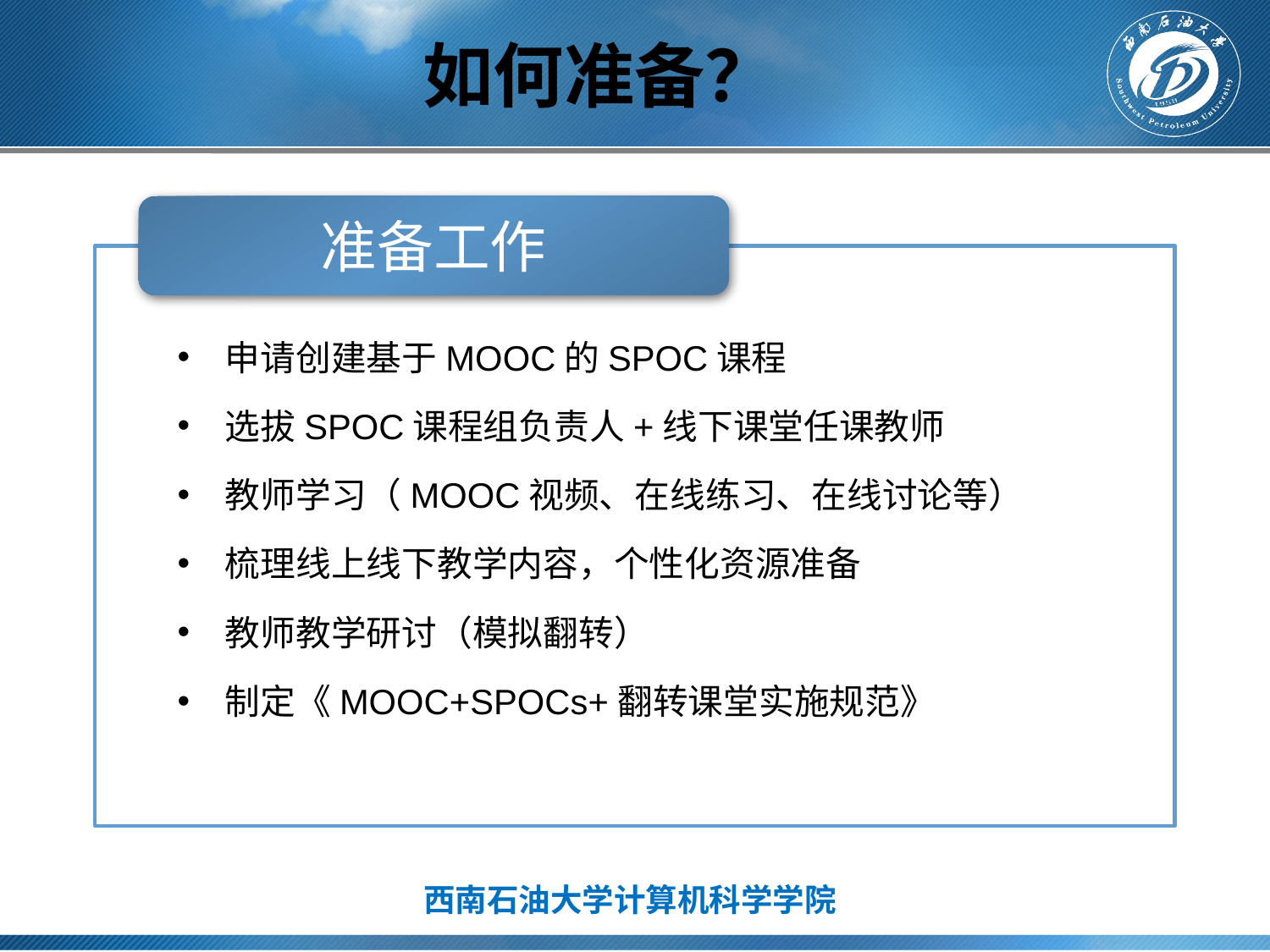

# 如何准备？
准备工作

申请创建基于MOOC的SPOC课程
选拔SPOC课程组负责人+线下课堂任课教师
教师学习（MOOC视频、在线练习、在线讨论等）
梳理线上线下教学内容，个性化资源准备
教师教学研讨（模拟翻转）
制定《MOOC+SPOCs+翻转课堂实施规范》